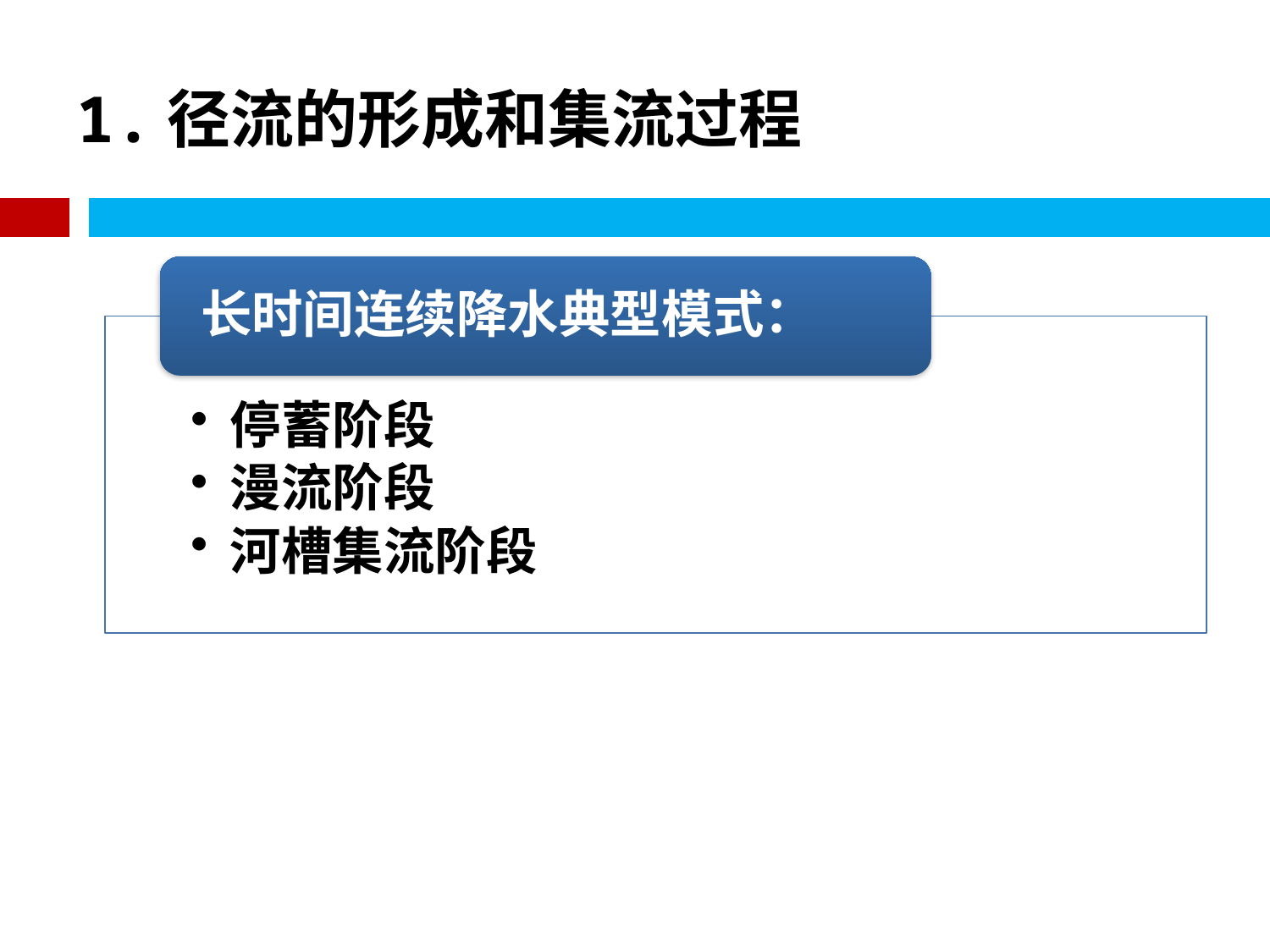

# 1.径流的形成和集流过程
停蓄阶段
漫流阶段
河槽集流阶段
长时间连续降水典型模式：